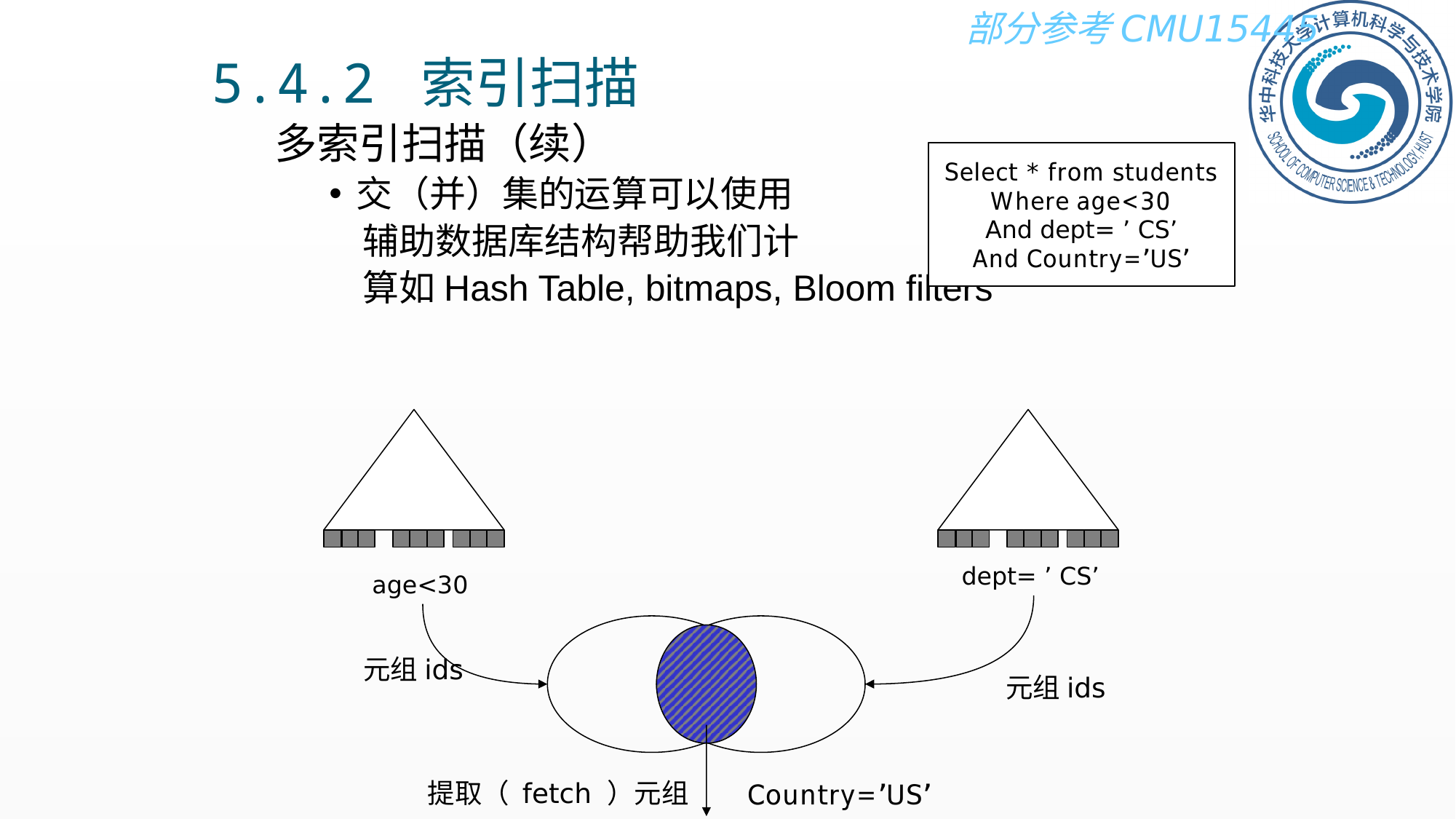

5.4.2 索引扫描
多索引扫描（续）
交（并）集的运算可以使用
   辅助数据库结构帮助我们计
   算如Hash Table, bitmaps, Bloom filters

Select * from students
Where age<30
And dept= ’ CS’
And Country=’US’

dept= ’ CS’
age<30

元组ids
元组ids
163
提取（ fetch ）元组
Country=’US’